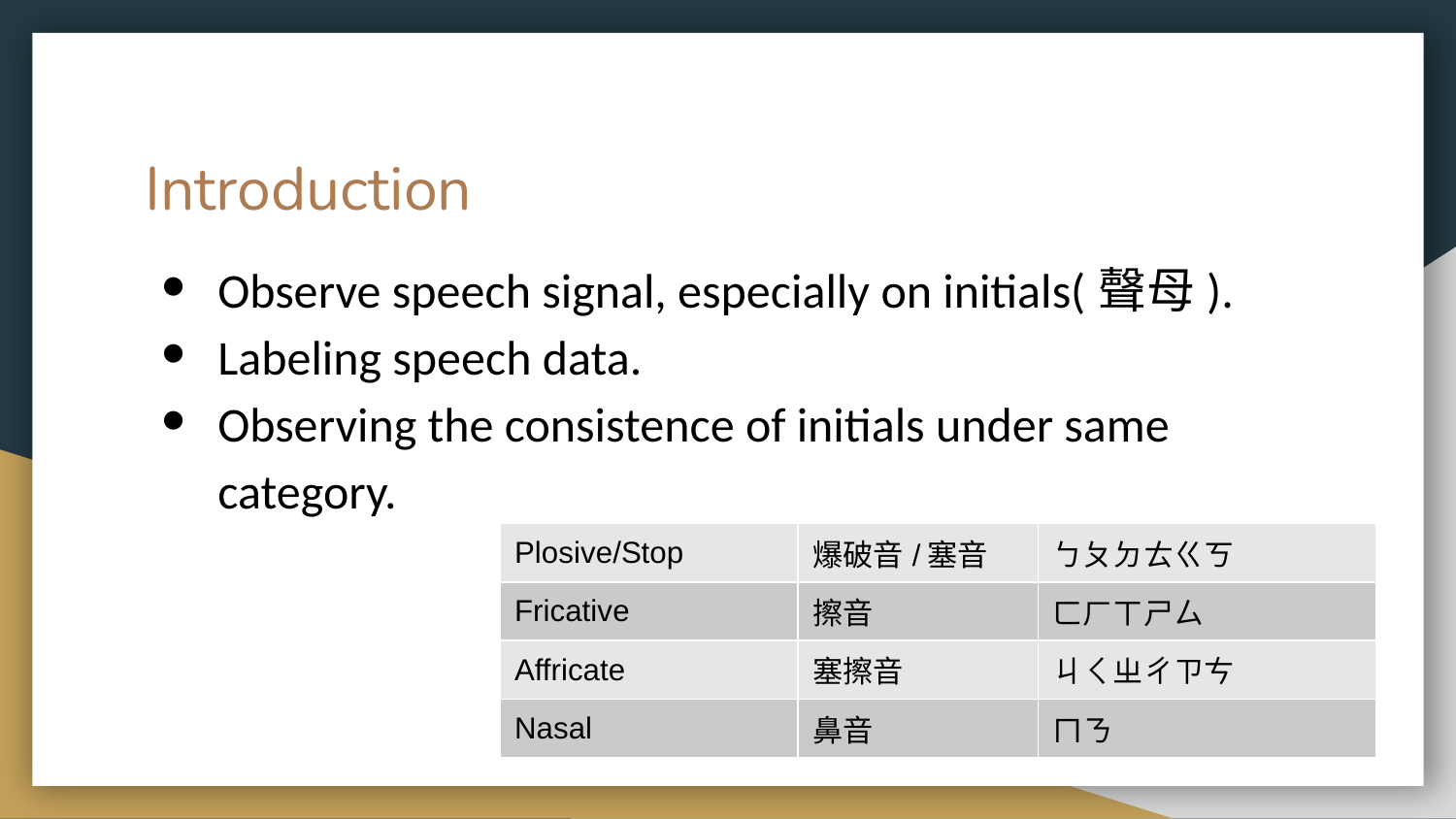

# Introduction

Observe speech signal, especially on initials(聲母).
Labeling speech data.
Observing the consistence of initials under same category.
| Plosive/Stop | 爆破音/塞音 | ㄅㄆㄉㄊㄍㄎ |
| --- | --- | --- |
| Fricative | 擦音 | ㄈㄏㄒㄕㄙ |
| Affricate | 塞擦音 | ㄐㄑㄓㄔㄗㄘ |
| Nasal | 鼻音 | ㄇㄋ |